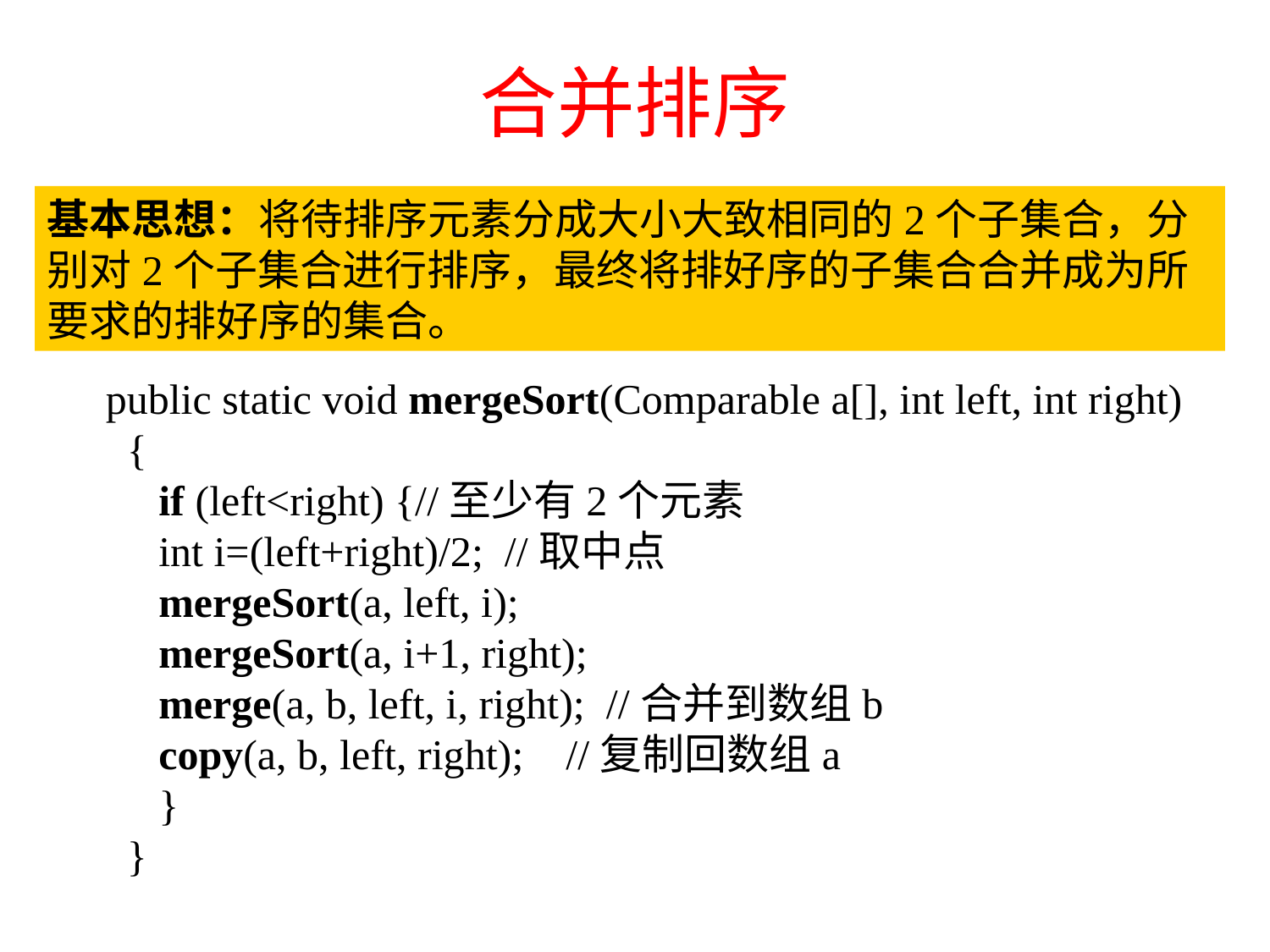

# 合并排序
基本思想：将待排序元素分成大小大致相同的2个子集合，分别对2个子集合进行排序，最终将排好序的子集合合并成为所要求的排好序的集合。

 public static void mergeSort(Comparable a[], int left, int right)
   {
      if (left<right) {//至少有2个元素
      int i=(left+right)/2;  //取中点
      mergeSort(a, left, i);
      mergeSort(a, i+1, right);
      merge(a, b, left, i, right);  //合并到数组b
      copy(a, b, left, right);    //复制回数组a
      }
   }